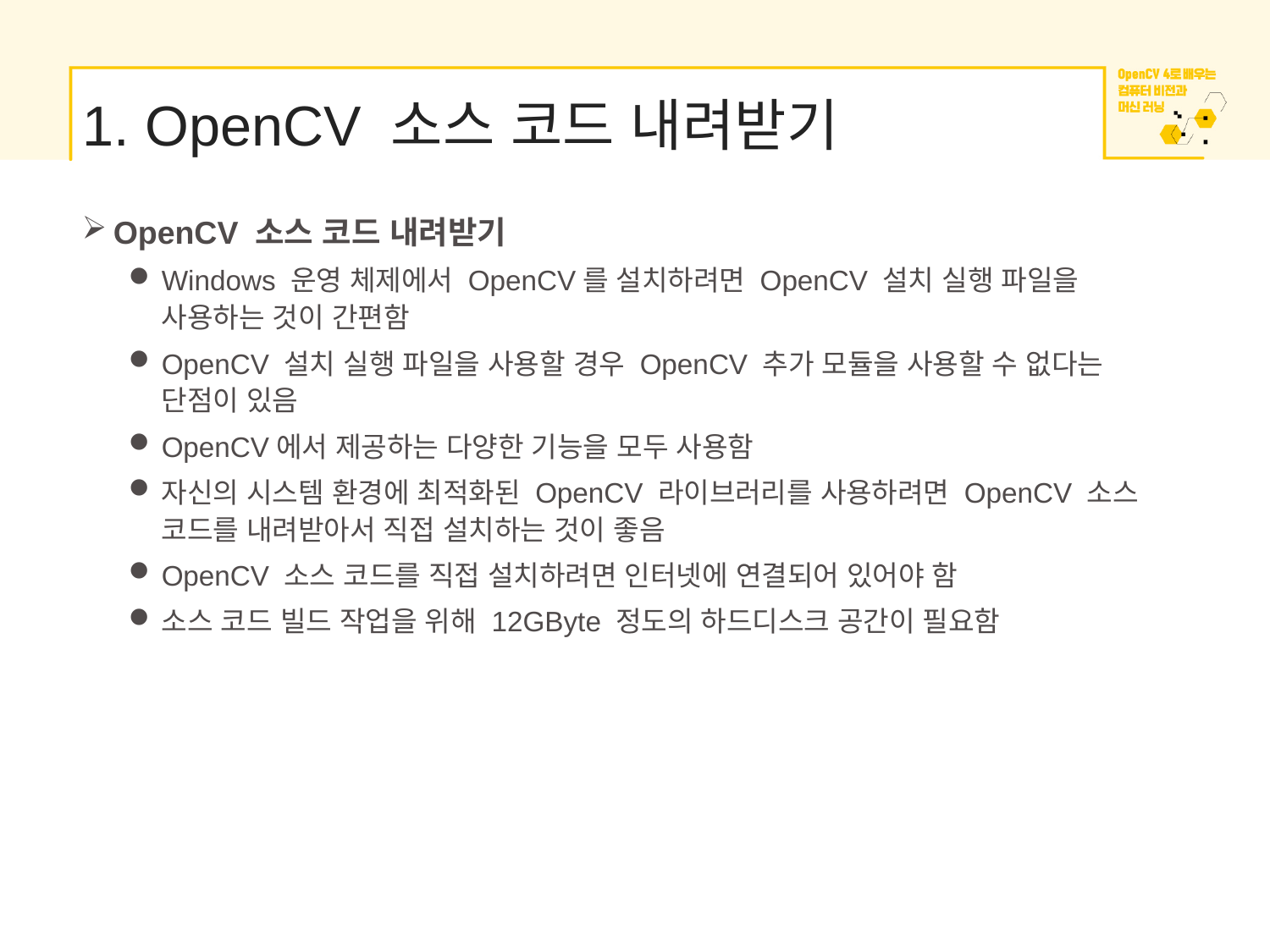

# 1. OpenCV 소스 코드 내려받기
OpenCV 소스 코드 내려받기
Windows 운영 체제에서 OpenCV를 설치하려면 OpenCV 설치 실행 파일을 사용하는 것이 간편함
OpenCV 설치 실행 파일을 사용할 경우 OpenCV 추가 모듈을 사용할 수 없다는 단점이 있음
OpenCV에서 제공하는 다양한 기능을 모두 사용함
자신의 시스템 환경에 최적화된 OpenCV 라이브러리를 사용하려면 OpenCV 소스 코드를 내려받아서 직접 설치하는 것이 좋음
OpenCV 소스 코드를 직접 설치하려면 인터넷에 연결되어 있어야 함
소스 코드 빌드 작업을 위해 12GByte 정도의 하드디스크 공간이 필요함